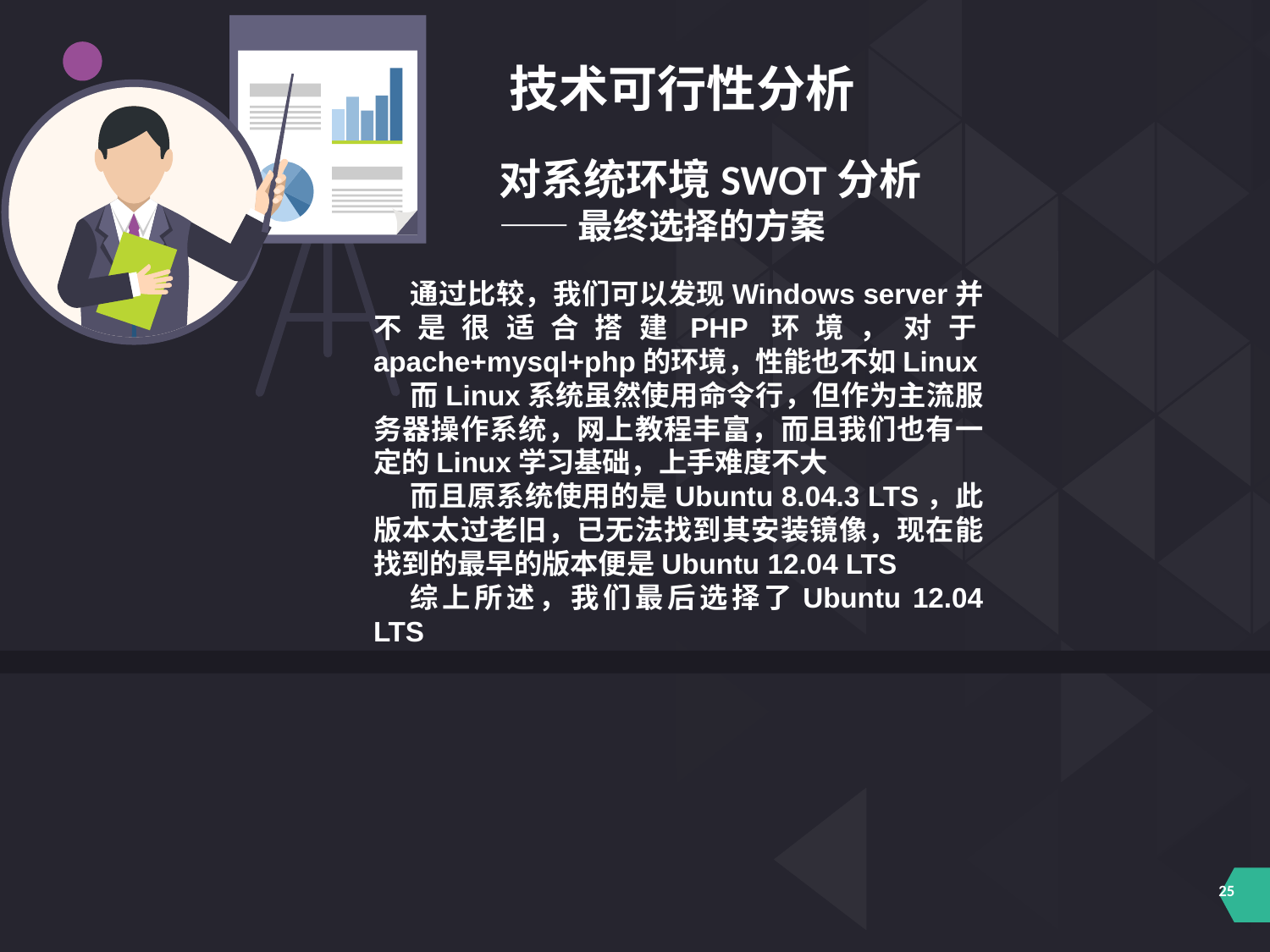

技术可行性分析

对系统环境SWOT分析
——最终选择的方案
通过比较，我们可以发现Windows server并不是很适合搭建PHP环境，对于apache+mysql+php的环境，性能也不如Linux
而Linux系统虽然使用命令行，但作为主流服务器操作系统，网上教程丰富，而且我们也有一定的Linux学习基础，上手难度不大
而且原系统使用的是Ubuntu 8.04.3 LTS，此版本太过老旧，已无法找到其安装镜像，现在能找到的最早的版本便是Ubuntu 12.04 LTS
综上所述，我们最后选择了Ubuntu 12.04 LTS